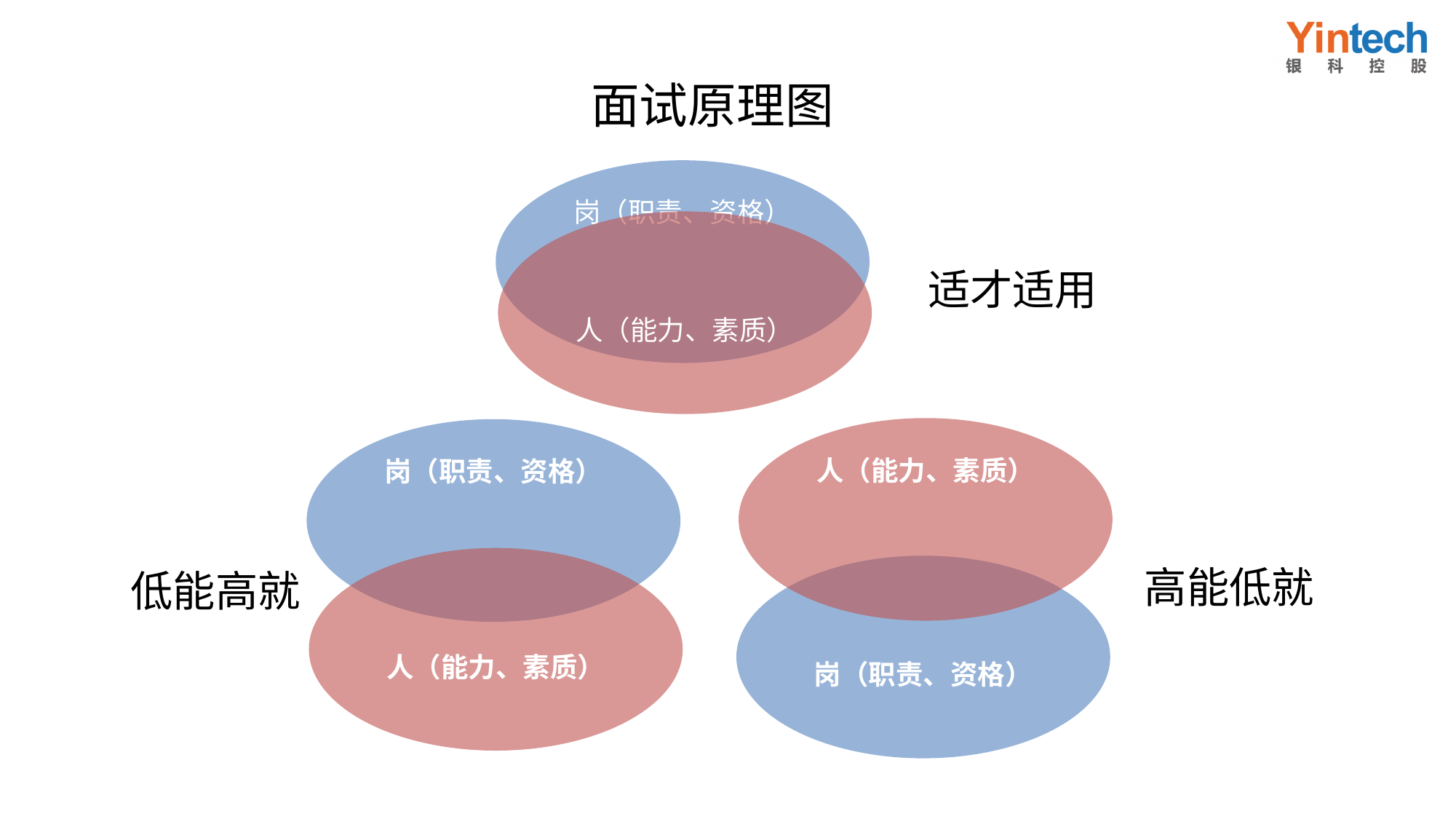

# 面试原理图
岗（职责、资格）

人（能力、素质）

适才适用
人（能力、素质）

岗（职责、资格）

岗（职责、资格）

人（能力、素质）

高能低就
低能高就